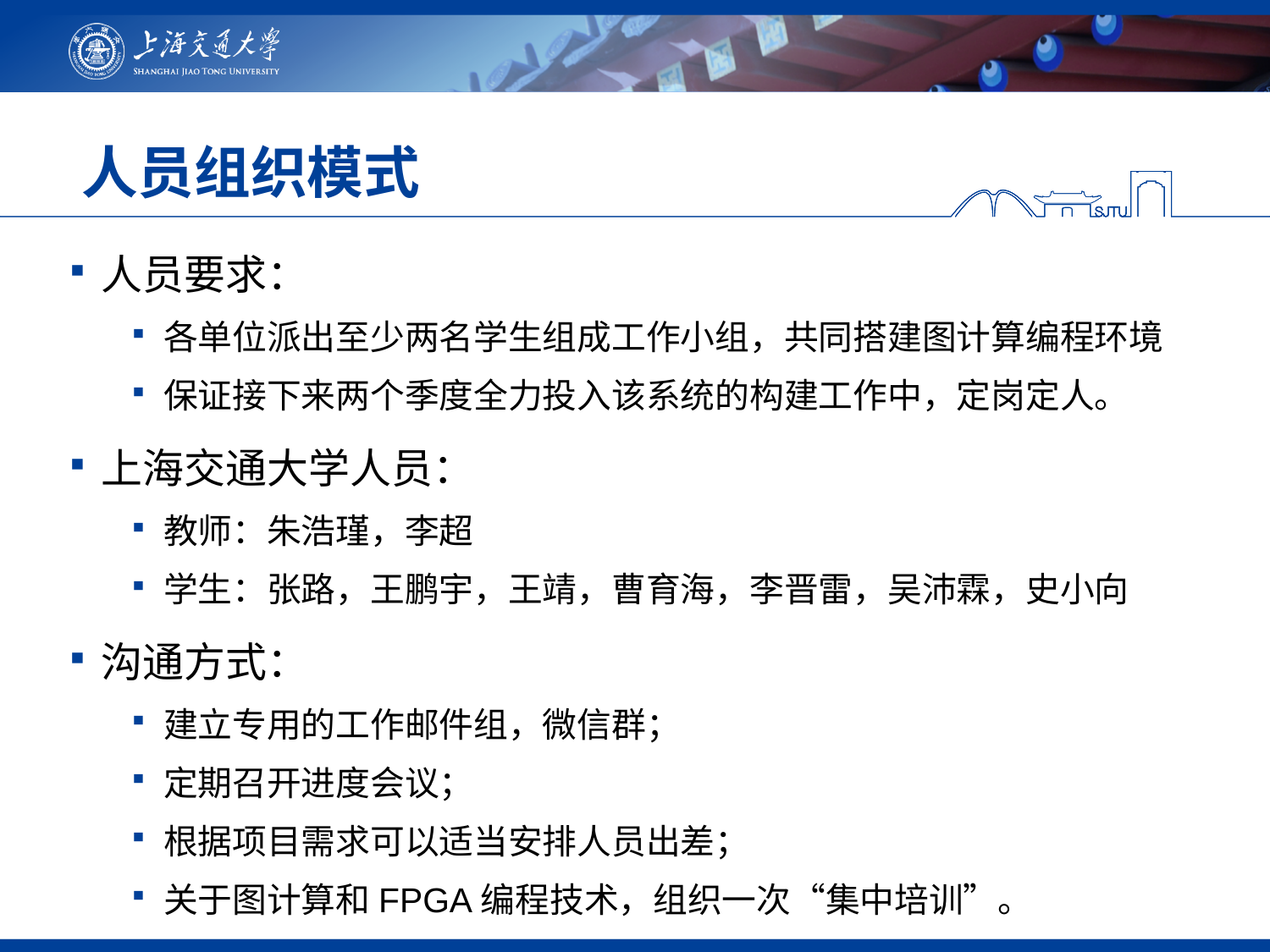

# 人员组织模式
人员要求：
各单位派出至少两名学生组成工作小组，共同搭建图计算编程环境
保证接下来两个季度全力投入该系统的构建工作中，定岗定人。
上海交通大学人员：
教师：朱浩瑾，李超
学生：张路，王鹏宇，王靖，曹育海，李晋雷，吴沛霖，史小向
沟通方式：
建立专用的工作邮件组，微信群；
定期召开进度会议；
根据项目需求可以适当安排人员出差；
关于图计算和FPGA编程技术，组织一次“集中培训”。